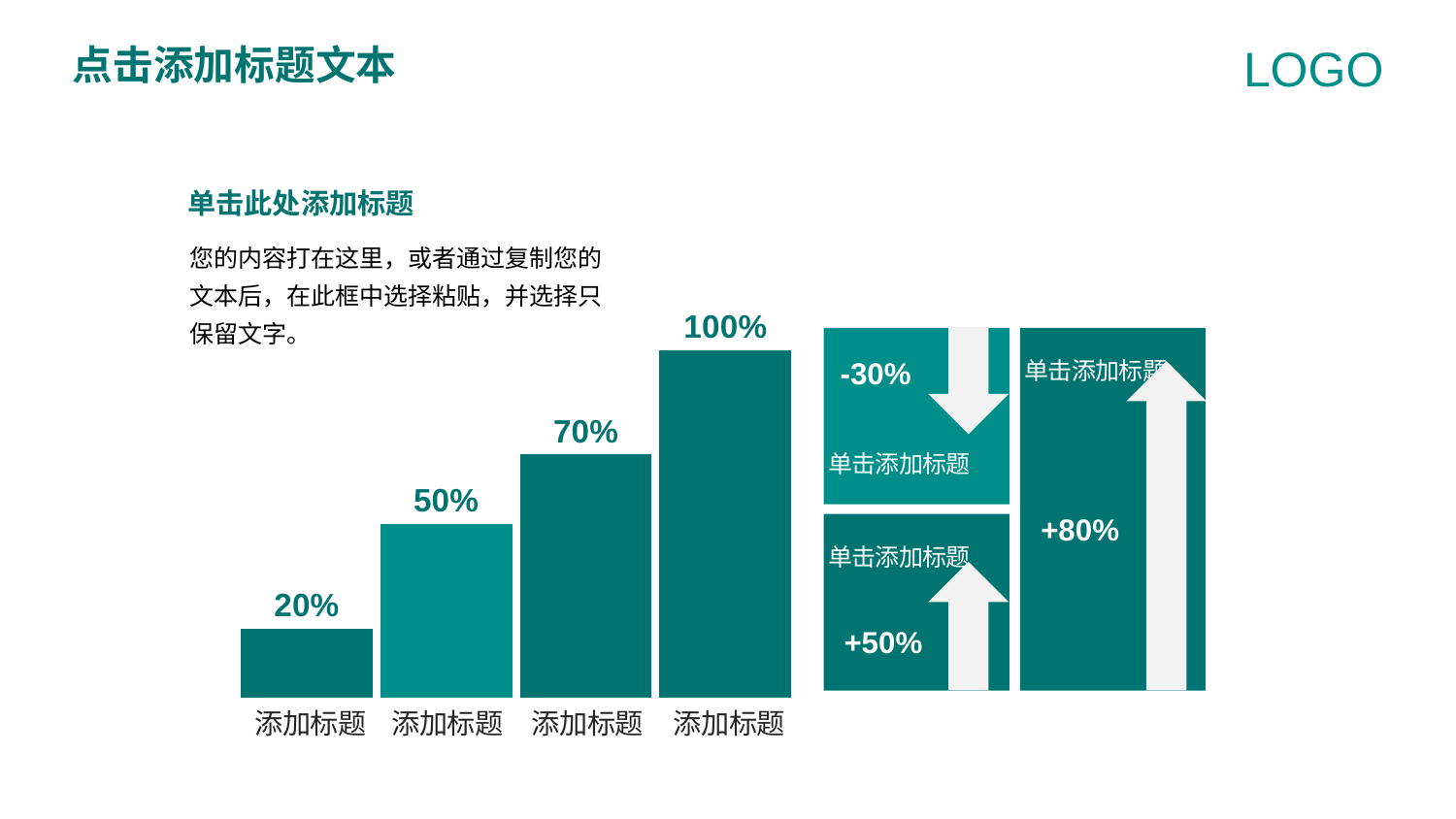

LOGO
点击添加标题文本
单击此处添加标题
您的内容打在这里，或者通过复制您的文本后，在此框中选择粘贴，并选择只保留文字。

### Chart

| Category | Rendering Engine |
|---|---|
| IE5 | 0.2 |
| IE7 | 0.5 |
| IE8 | 0.7 |
| IE9 | 1.0 |
单击添加标题

单击添加标题

-30%

+80%

单击添加标题

+50%
添加标题
添加标题
添加标题
添加标题